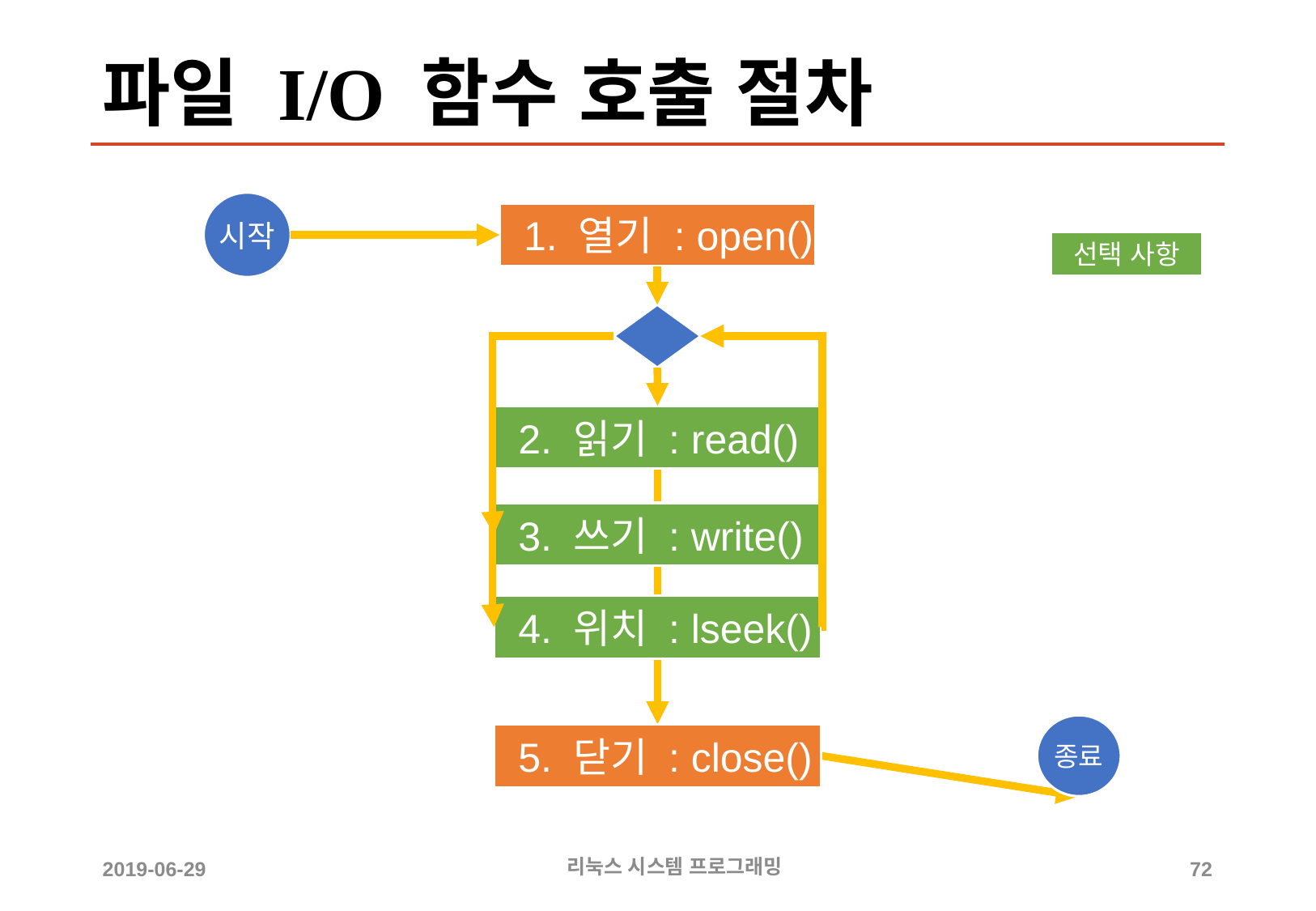

# 파일 I/O 함수 호출 절차
시작
1. 열기 : open()
선택 사항

2. 읽기 : read()
3. 쓰기 : write()
4. 위치 : lseek()
종료
5. 닫기 : close()
2019-06-29
리눅스 시스템 프로그래밍
72